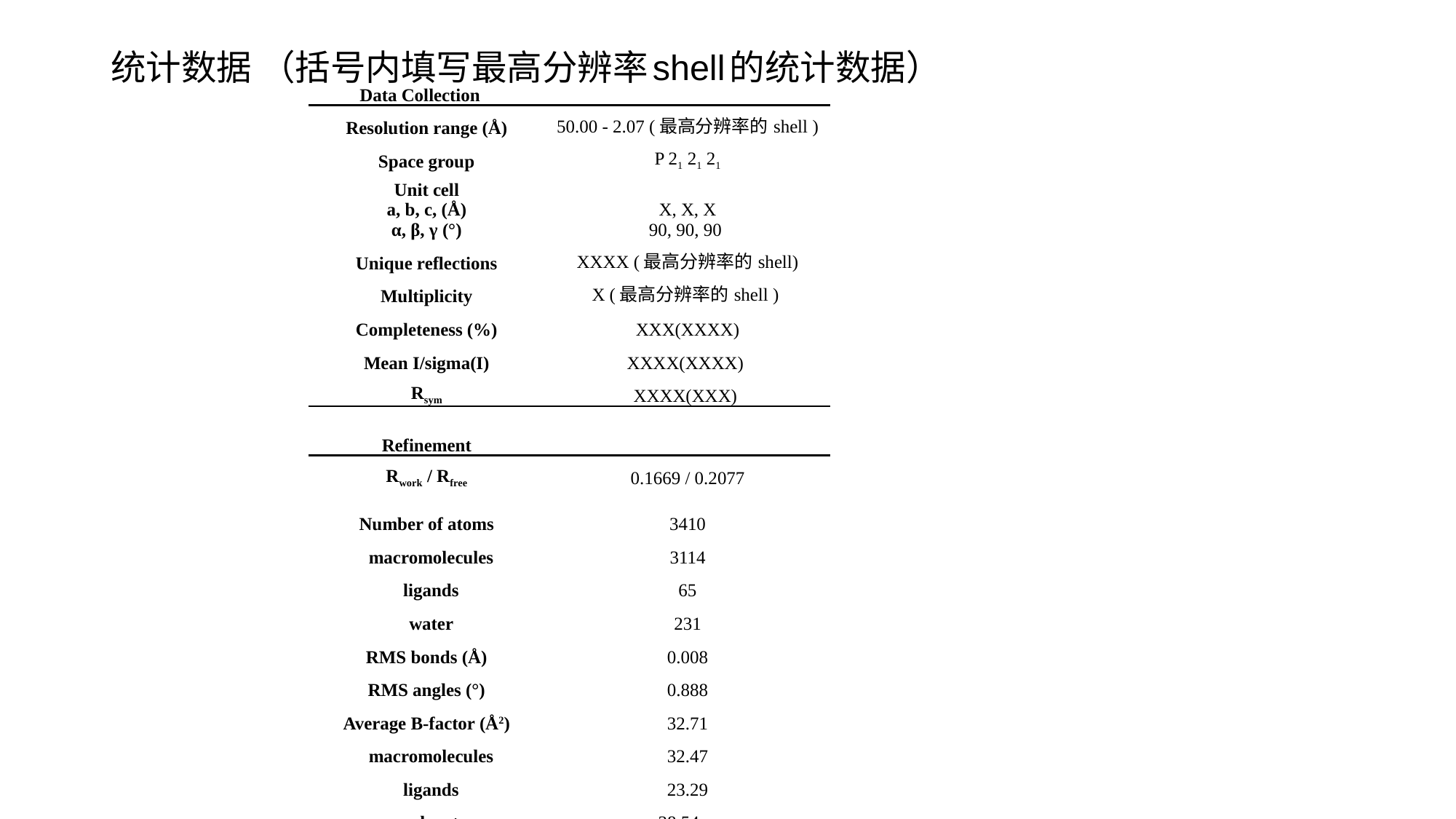

# 统计数据 （括号内填写最高分辨率shell的统计数据）
| Data Collection |  |  |  |  |
| --- | --- | --- | --- | --- |
| Resolution range (Å) | 50.00 - 2.07 (最高分辨率的shell ) |  |  |  |
| Space group | P 21 21 21 |  |  |  |
| Unit cell a, b, c, (Å) α, β, γ (°) | X, X, X 90, 90, 90 |  |  |  |
| Unique reflections | XXXX (最高分辨率的shell) |  |  |  |
| Multiplicity | X (最高分辨率的shell ) |  |  |  |
| Completeness (%) | XXX(XXXX) |  |  |  |
| Mean I/sigma(I) | XXXX(XXXX) |  |  |  |
| Rsym | XXXX(XXX) |  |  |  |
|  |  |  |  |  |
| Refinement |  |  |  |  |
| Rwork / Rfree | 0.1669 / 0.2077 |  |  |  |
| Number of atoms | 3410 |  |  |  |
| macromolecules | 3114 |  |  |  |
| ligands | 65 |  |  |  |
| water | 231 |  |  |  |
| RMS bonds (Å) | 0.008 |  |  |  |
| RMS angles (°) | 0.888 |  |  |  |
| Average B-factor (Å2) | 32.71 |  |  |  |
| macromolecules | 32.47 |  |  |  |
| ligands | 23.29 |  |  |  |
| solvent | 38.54 |  |  |  |
|  |  |  |  |  |
|  |  |  |  |  |